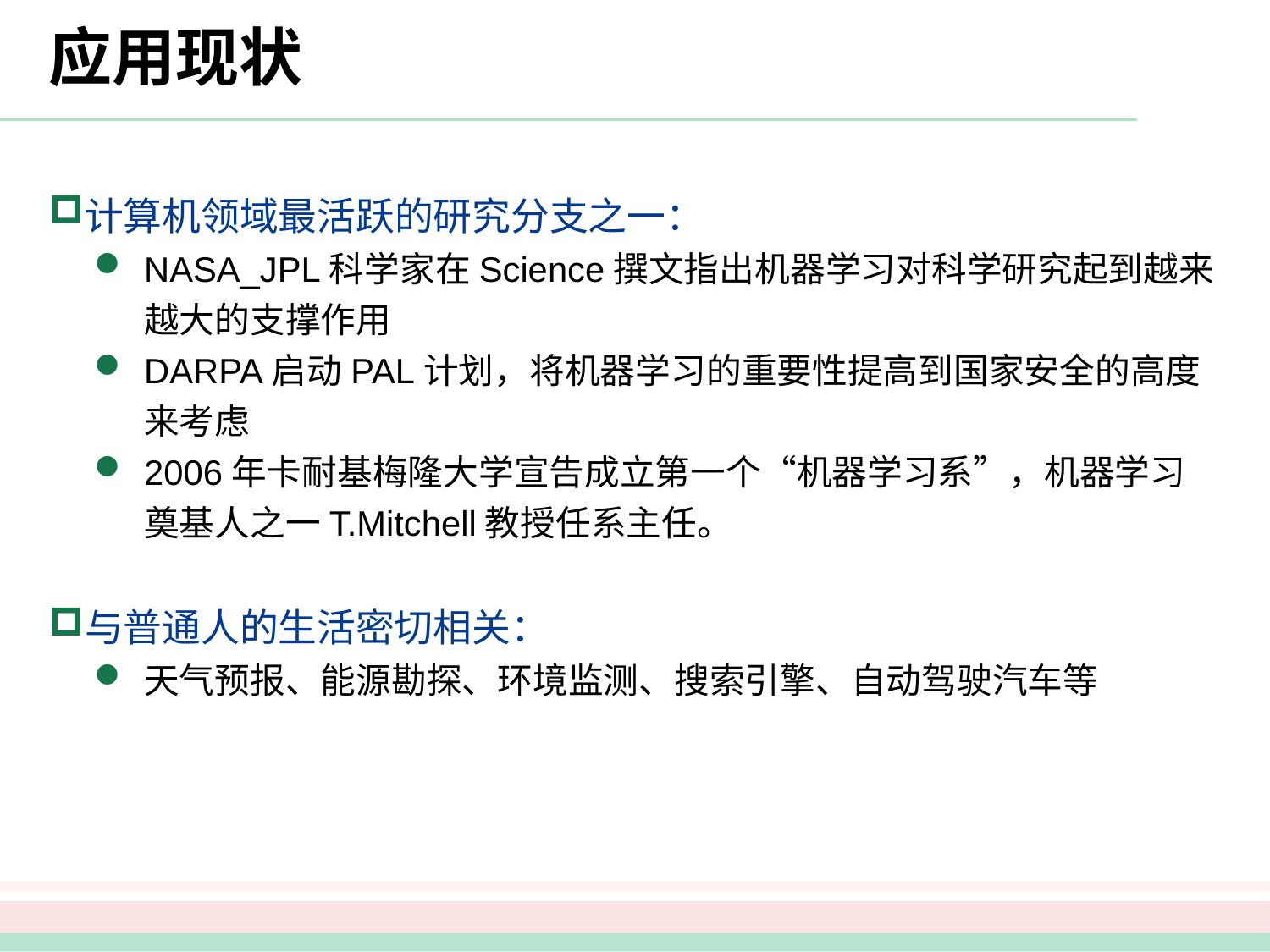

# 应用现状
计算机领域最活跃的研究分支之一：
NASA_JPL科学家在Science撰文指出机器学习对科学研究起到越来越大的支撑作用
DARPA启动PAL计划，将机器学习的重要性提高到国家安全的高度来考虑
2006年卡耐基梅隆大学宣告成立第一个“机器学习系”，机器学习奠基人之一T.Mitchell教授任系主任。

与普通人的生活密切相关：
天气预报、能源勘探、环境监测、搜索引擎、自动驾驶汽车等